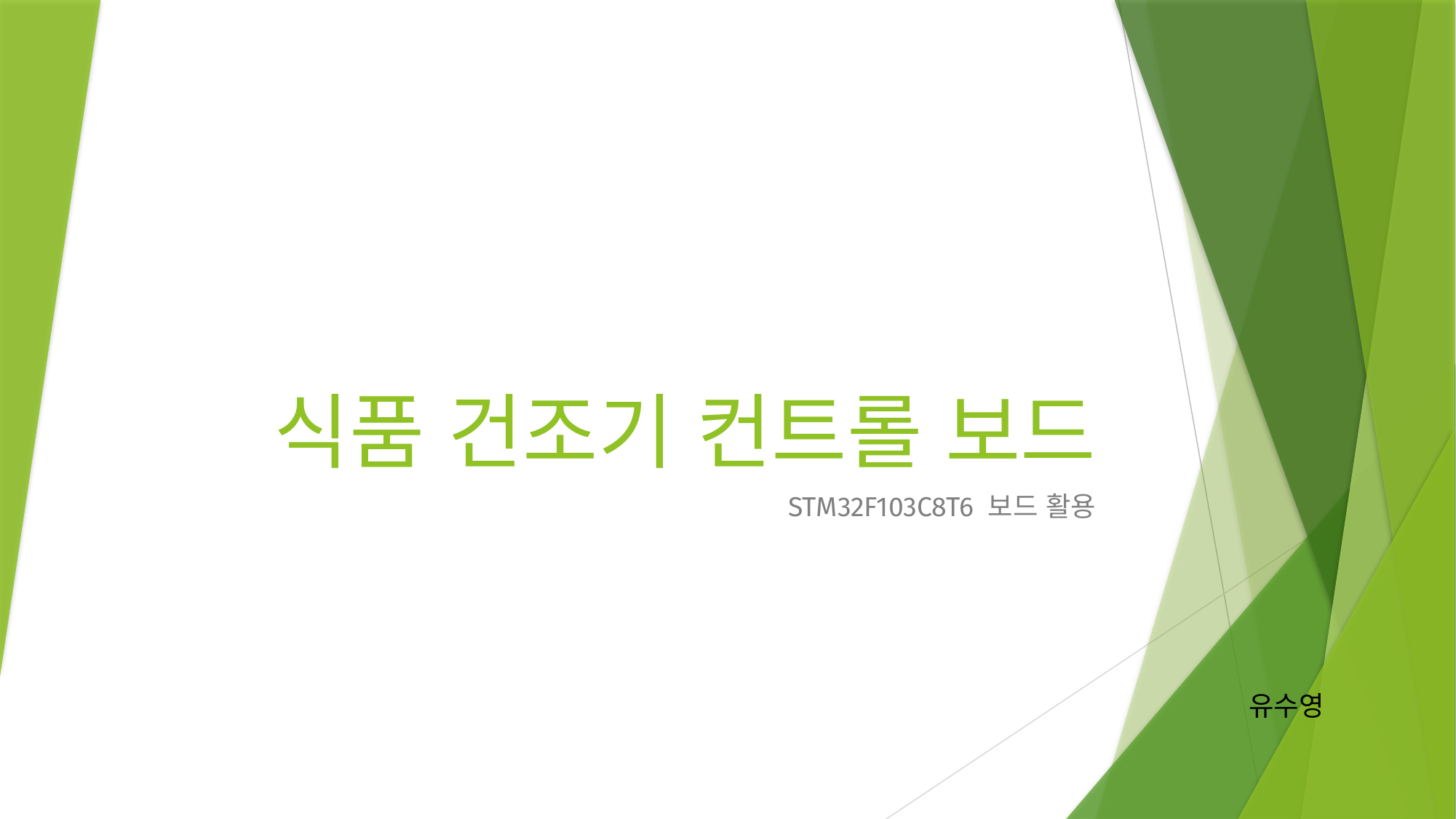

# 식품 건조기 컨트롤 보드
STM32F103C8T6 보드 활용
유수영